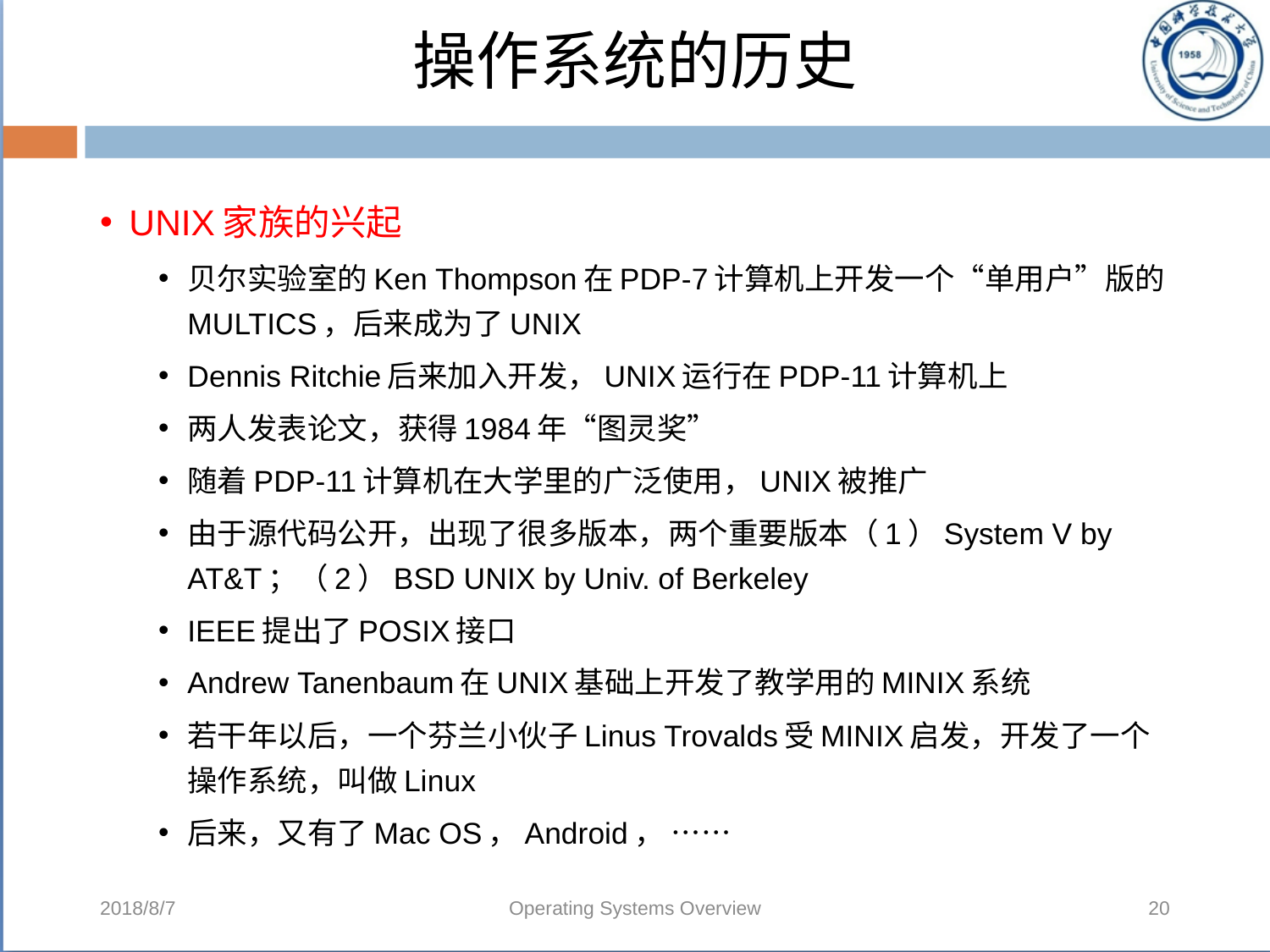

# 操作系统的历史
UNIX家族的兴起
贝尔实验室的Ken Thompson在PDP-7计算机上开发一个“单用户”版的MULTICS，后来成为了UNIX
Dennis Ritchie后来加入开发，UNIX运行在PDP-11计算机上
两人发表论文，获得1984年“图灵奖”
随着PDP-11计算机在大学里的广泛使用，UNIX被推广
由于源代码公开，出现了很多版本，两个重要版本（1）System V by AT&T；（2）BSD UNIX by Univ. of Berkeley
IEEE提出了POSIX接口
Andrew Tanenbaum在UNIX基础上开发了教学用的MINIX系统
若干年以后，一个芬兰小伙子Linus Trovalds受MINIX启发，开发了一个操作系统，叫做Linux
后来，又有了Mac OS，Android， ……
2018/8/7
Operating Systems Overview
20